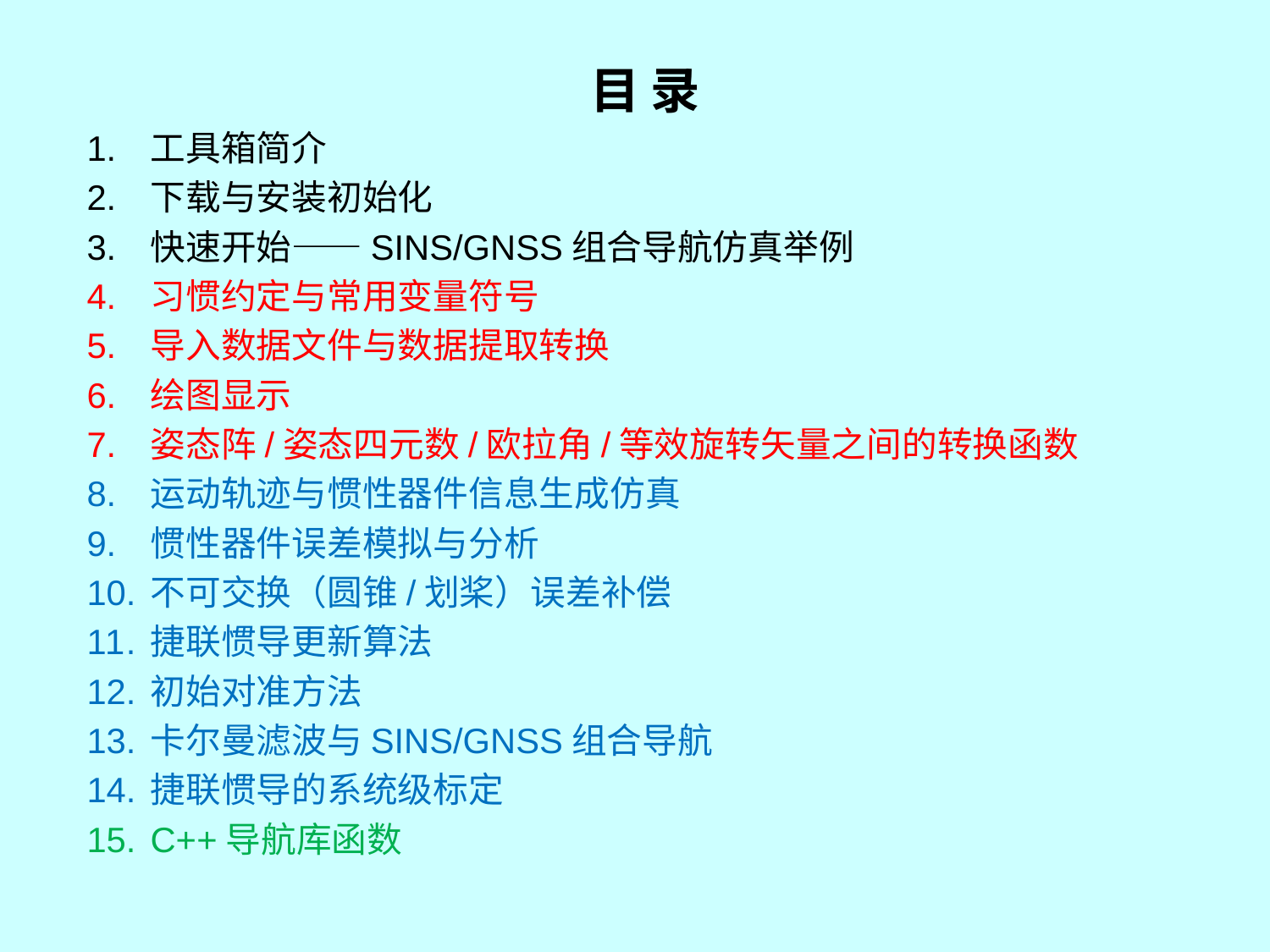

目 录
工具箱简介
下载与安装初始化
快速开始——SINS/GNSS组合导航仿真举例
习惯约定与常用变量符号
导入数据文件与数据提取转换
绘图显示
姿态阵/姿态四元数/欧拉角/等效旋转矢量之间的转换函数
运动轨迹与惯性器件信息生成仿真
惯性器件误差模拟与分析
不可交换（圆锥/划桨）误差补偿
捷联惯导更新算法
初始对准方法
卡尔曼滤波与SINS/GNSS组合导航
捷联惯导的系统级标定
C++导航库函数

2